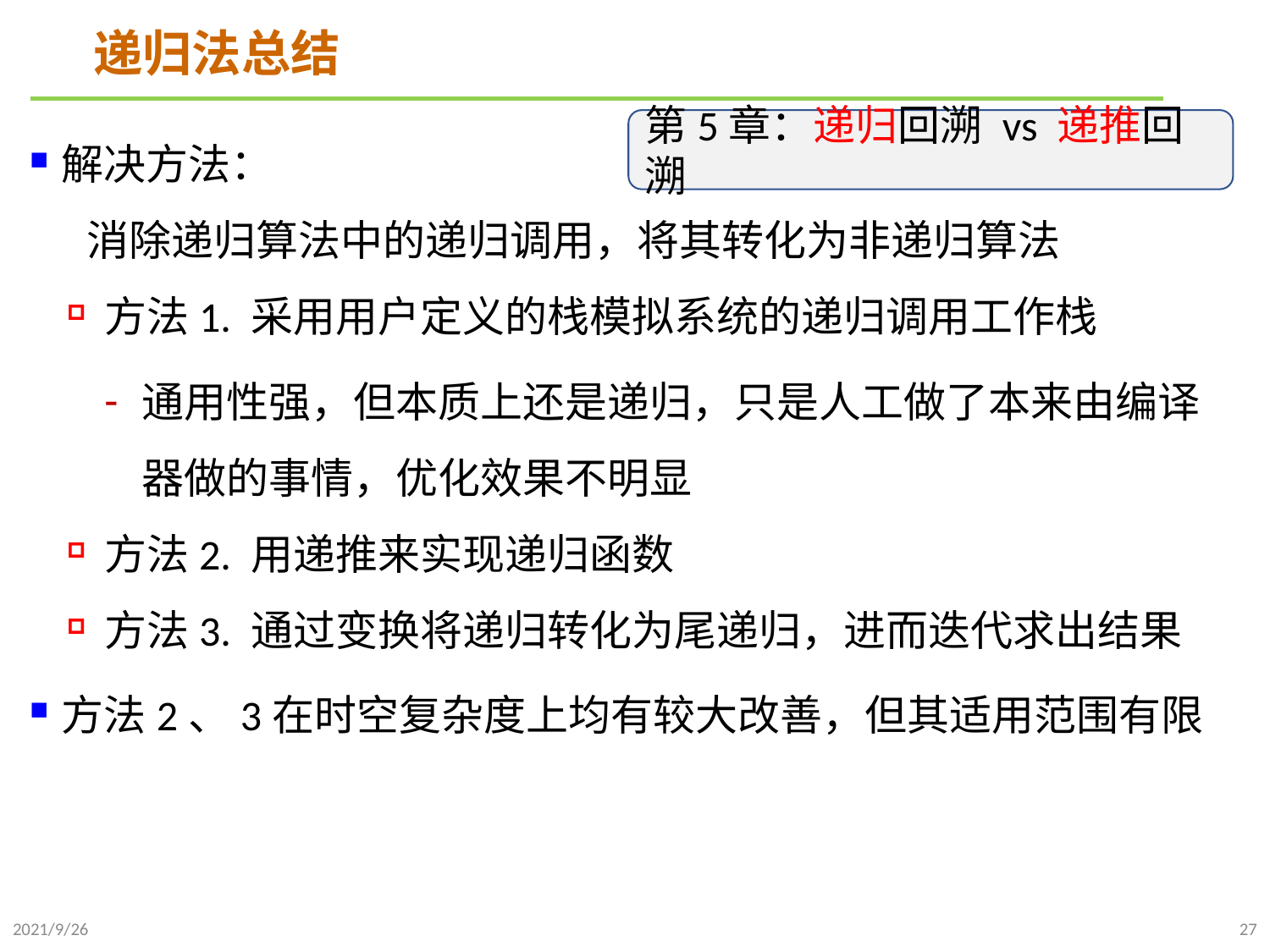

# 递归法总结
解决方法：
 消除递归算法中的递归调用，将其转化为非递归算法
方法1. 采用用户定义的栈模拟系统的递归调用工作栈
通用性强，但本质上还是递归，只是人工做了本来由编译器做的事情，优化效果不明显
方法2. 用递推来实现递归函数
方法3. 通过变换将递归转化为尾递归，进而迭代求出结果
方法2、3在时空复杂度上均有较大改善，但其适用范围有限
第5章：递归回溯 vs 递推回溯

2021/9/26
27